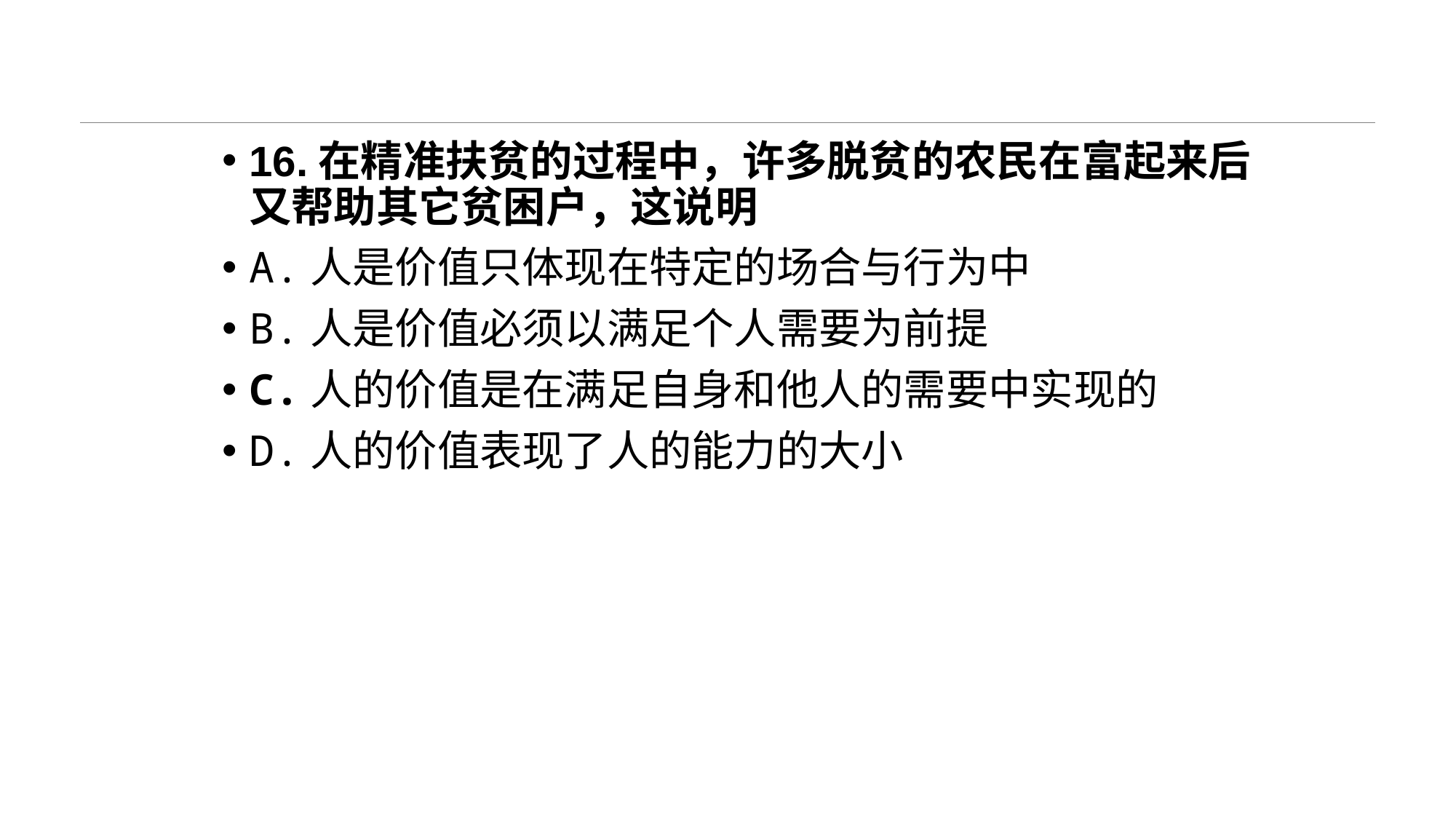

#
16.在精准扶贫的过程中，许多脱贫的农民在富起来后又帮助其它贫困户，这说明
A.人是价值只体现在特定的场合与行为中
B.人是价值必须以满足个人需要为前提
C.人的价值是在满足自身和他人的需要中实现的
D.人的价值表现了人的能力的大小